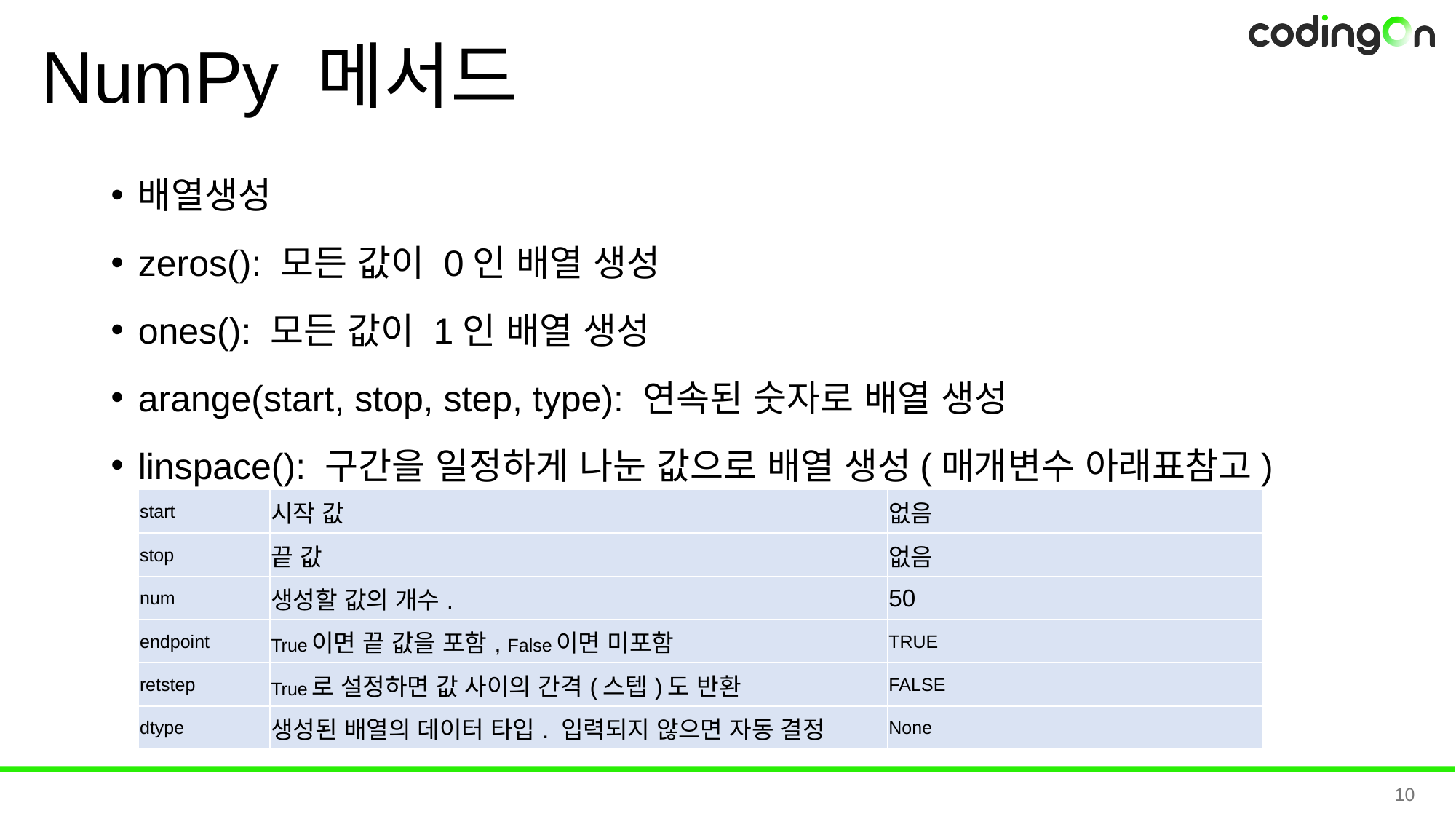

# NumPy 메서드
배열생성
zeros(): 모든 값이 0인 배열 생성
ones(): 모든 값이 1인 배열 생성
arange(start, stop, step, type): 연속된 숫자로 배열 생성
linspace(): 구간을 일정하게 나눈 값으로 배열 생성(매개변수 아래표참고)
| start | 시작 값 | 없음 |
| --- | --- | --- |
| stop | 끝 값 | 없음 |
| num | 생성할 값의 개수. | 50 |
| endpoint | True이면 끝 값을 포함, False이면 미포함 | TRUE |
| retstep | True로 설정하면 값 사이의 간격(스텝)도 반환 | FALSE |
| dtype | 생성된 배열의 데이터 타입. 입력되지 않으면 자동 결정 | None |
10